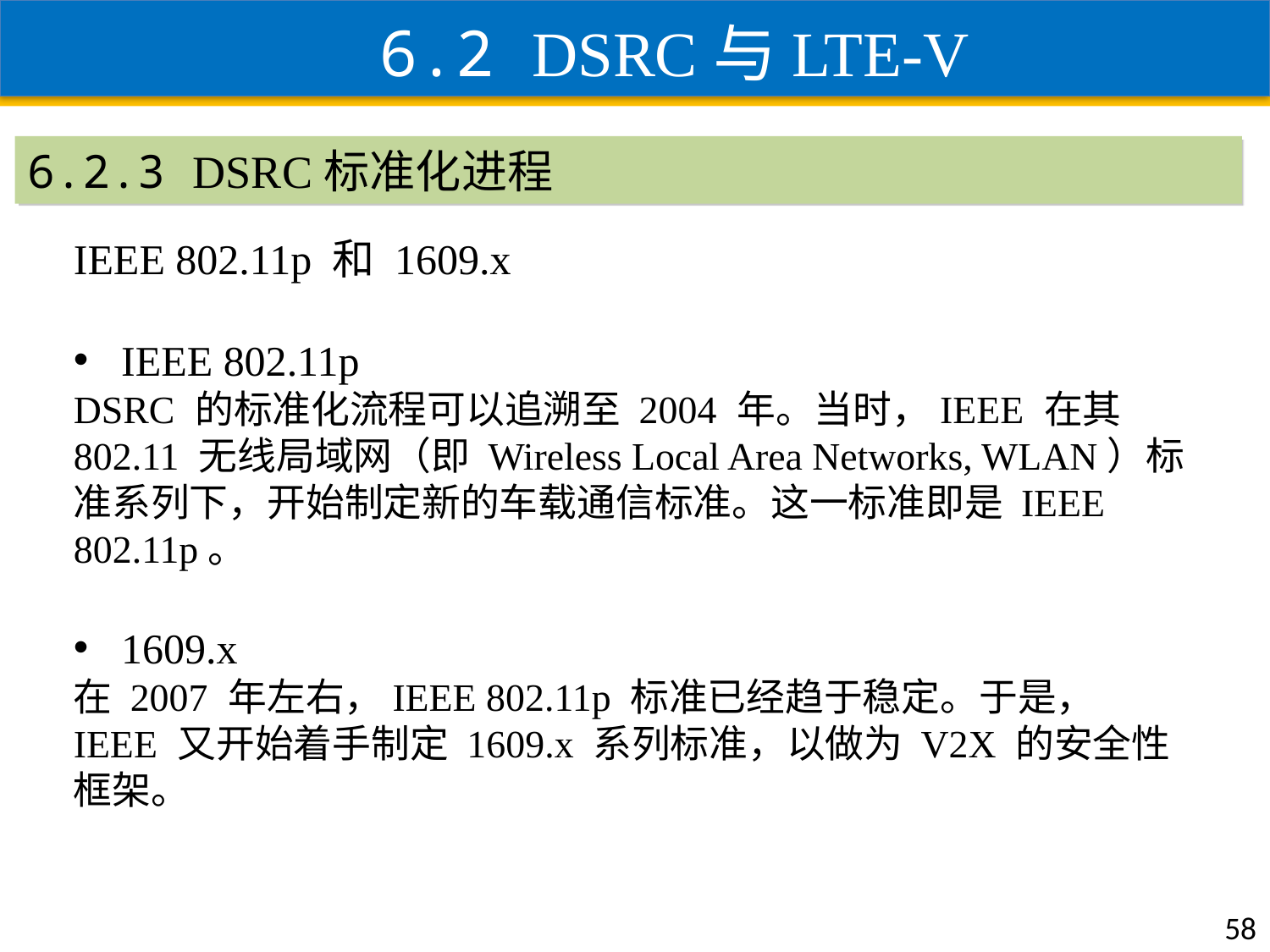

6.2 DSRC与LTE-V
6.2.3 DSRC标准化进程
IEEE 802.11p 和 1609.x

IEEE 802.11p
DSRC 的标准化流程可以追溯至 2004 年。当时，IEEE 在其 802.11 无线局域网（即 Wireless Local Area Networks, WLAN）标准系列下，开始制定新的车载通信标准。这一标准即是 IEEE 802.11p。

1609.x
在 2007 年左右，IEEE 802.11p 标准已经趋于稳定。于是， IEEE 又开始着手制定 1609.x 系列标准，以做为 V2X 的安全性框架。
58